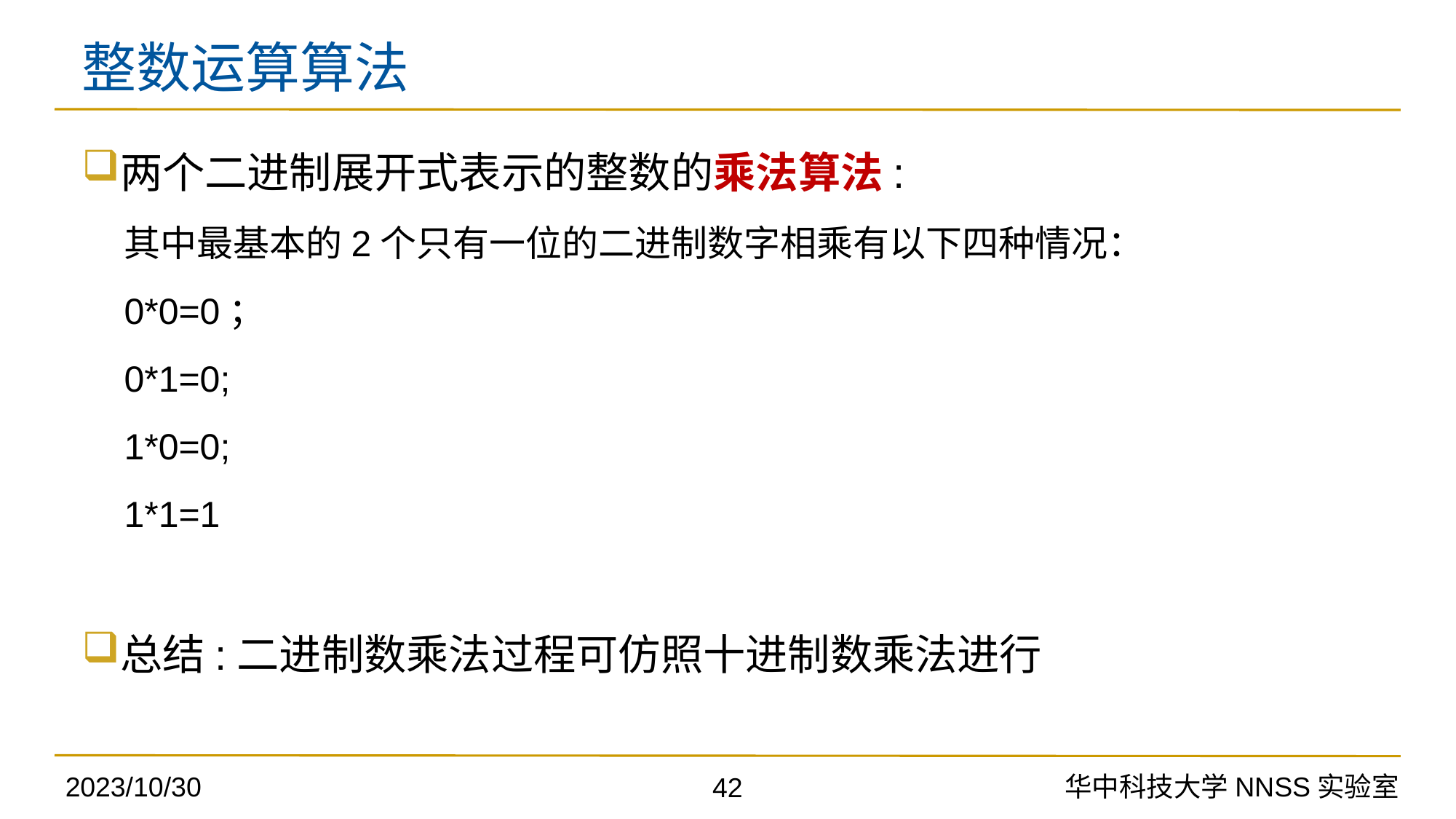

# 整数运算算法
两个二进制展开式表示的整数的乘法算法:
其中最基本的2个只有一位的二进制数字相乘有以下四种情况：
0*0=0；
0*1=0;
1*0=0;
1*1=1

总结:二进制数乘法过程可仿照十进制数乘法进行
2023/10/30
华中科技大学NNSS实验室
42